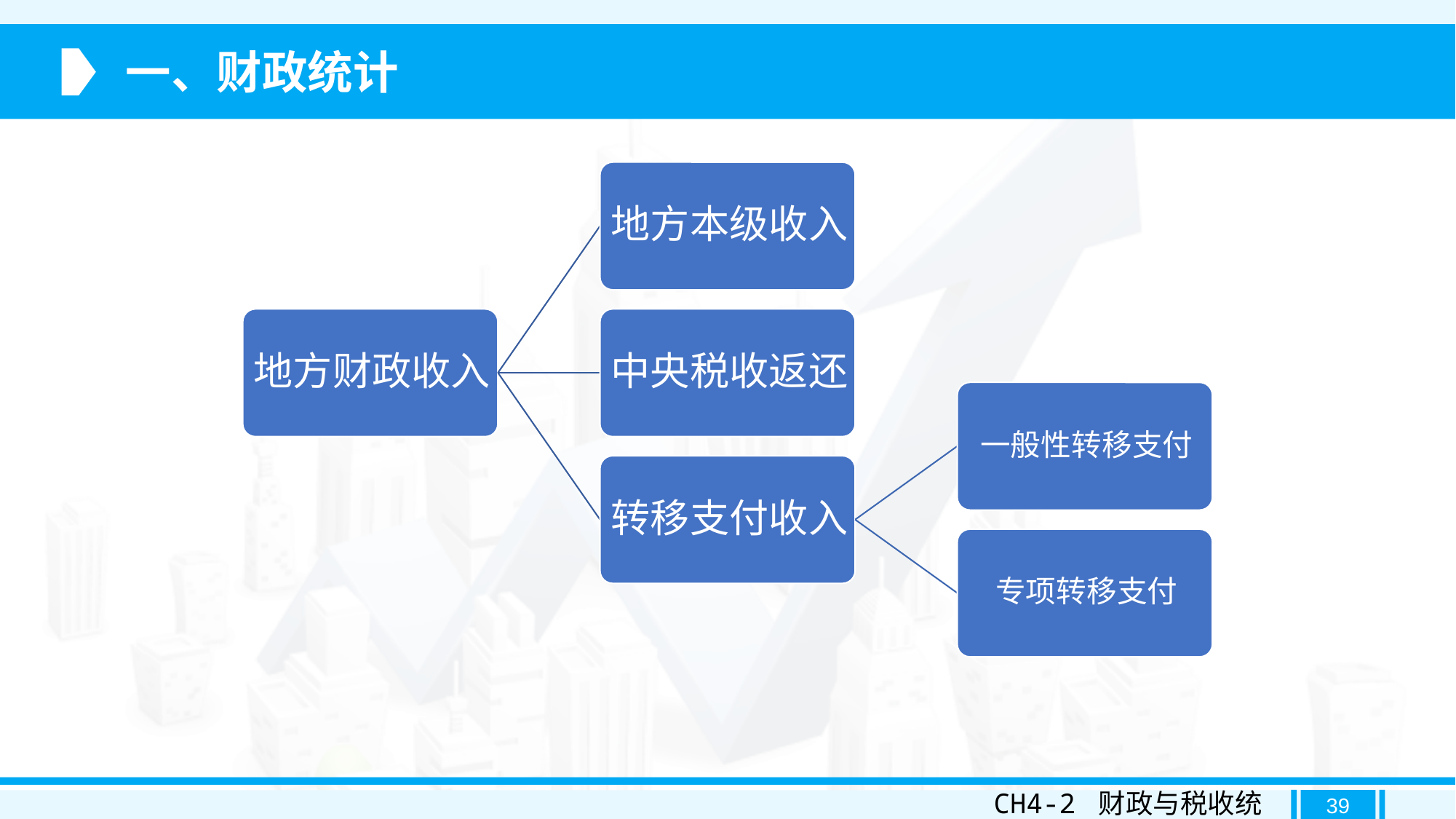

一、财政统计

地方财政收入

地方本级收入

中央税收返还

转移支付收入

一般性转移支付

专项转移支付
CH4-2 财政与税收统计
39